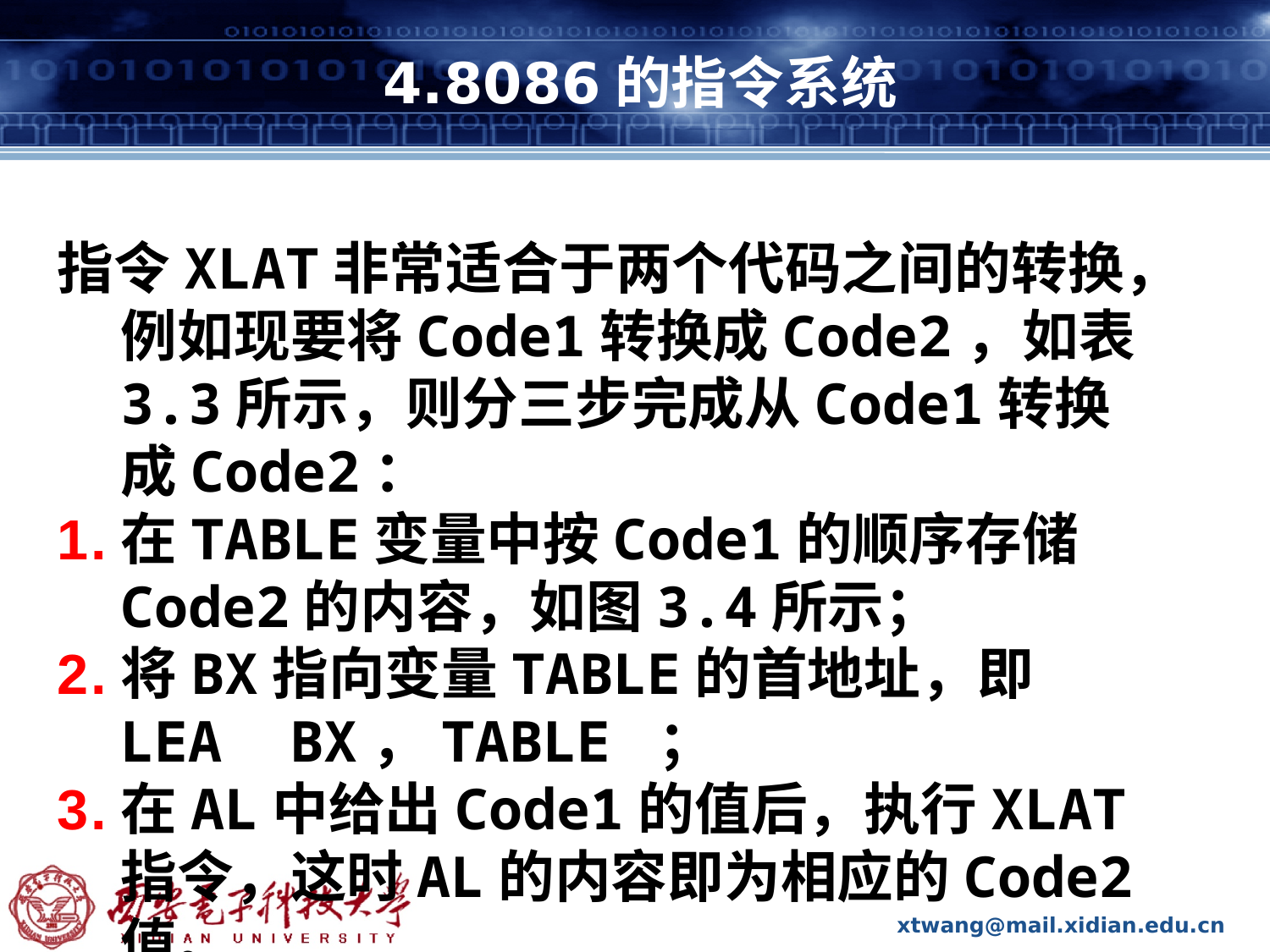

# 4.8086的指令系统
指令XLAT非常适合于两个代码之间的转换，例如现要将Code1转换成Code2，如表3.3所示，则分三步完成从Code1转换成Code2：
在TABLE变量中按Code1的顺序存储Code2的内容，如图3.4所示；
将BX指向变量TABLE的首地址，即LEA  BX，TABLE ；
在AL中给出Code1的值后，执行XLAT指令，这时AL的内容即为相应的Code2值。